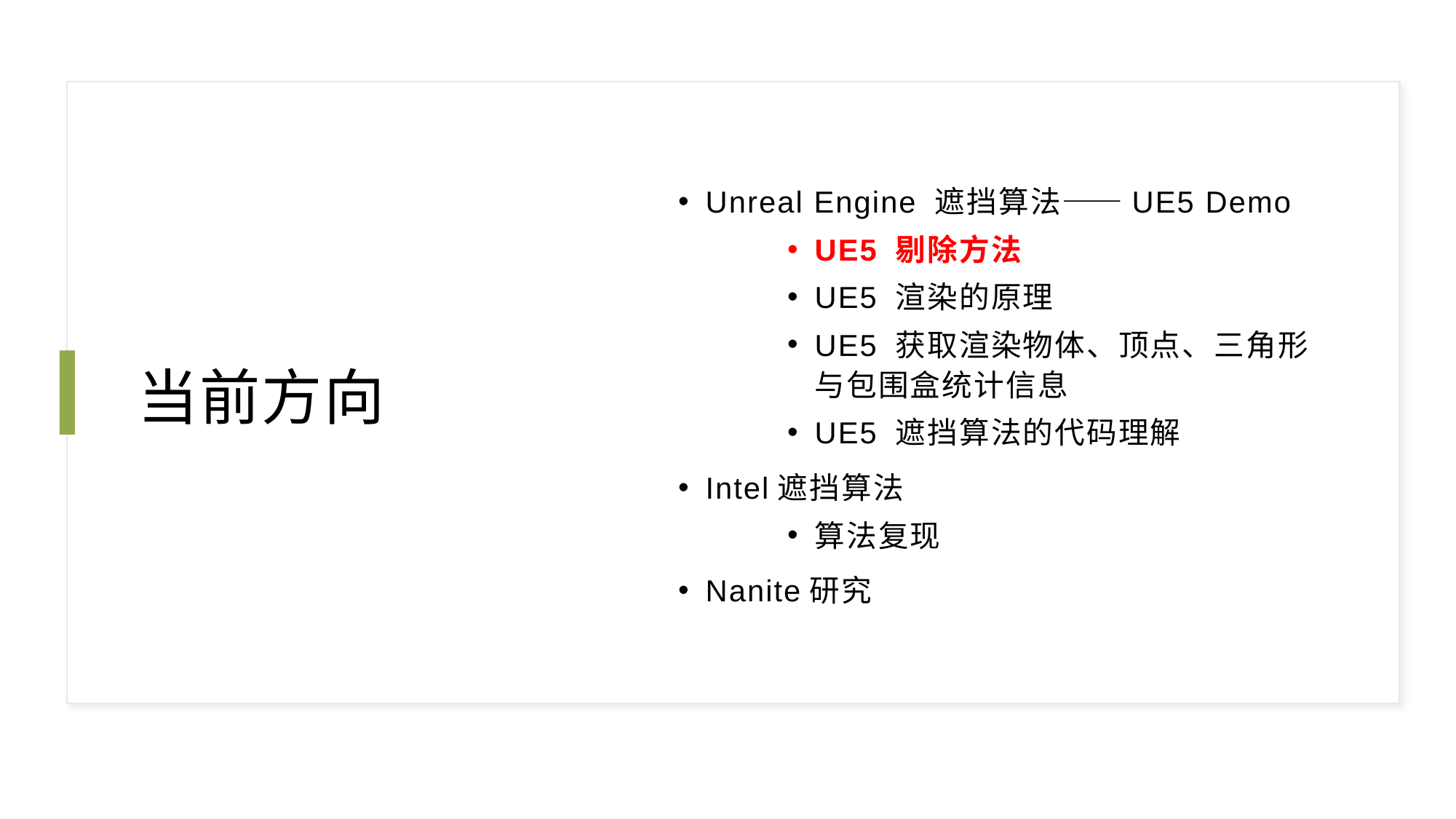

# 当前方向
Unreal Engine 遮挡算法——UE5 Demo
UE5 剔除方法
UE5 渲染的原理
UE5 获取渲染物体、顶点、三角形与包围盒统计信息
UE5 遮挡算法的代码理解
Intel遮挡算法
算法复现
Nanite研究